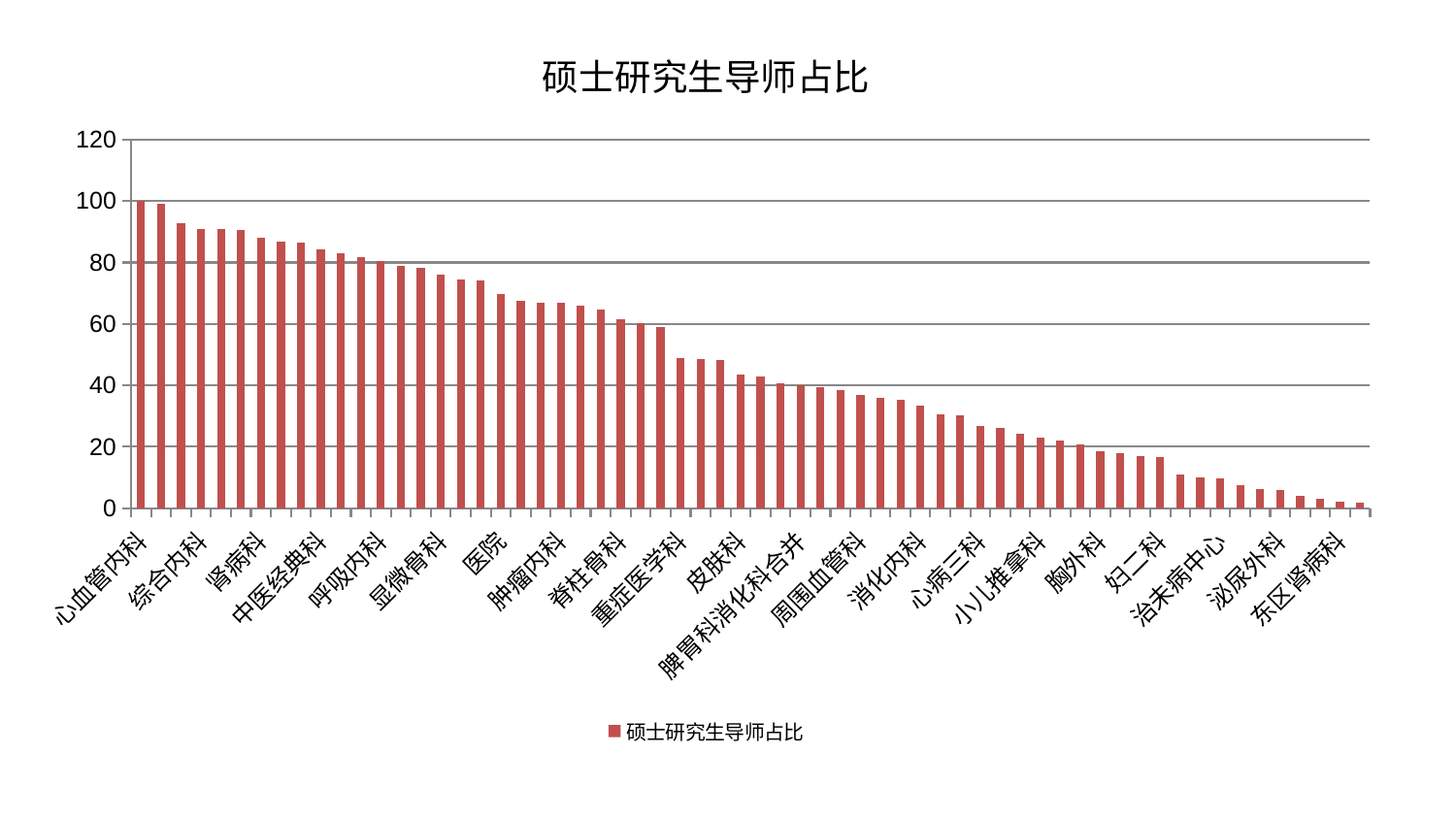

### Chart: 硕士研究生导师占比

| Category | 硕士研究生导师占比 |
|---|---|
| 心血管内科 | 100.0 |
| 血液科 | 99.17682303222924 |
| 美容皮肤科 | 92.83089542050573 |
| 综合内科 | 90.9507587709052 |
| 肝胆外科 | 90.84523197058707 |
| 脑病二科 | 90.67782902879439 |
| 肾病科 | 88.21584809314811 |
| 中医外治中心 | 86.81467023873081 |
| 关节骨科 | 86.5593770382418 |
| 中医经典科 | 84.16933839527032 |
| 创伤骨科 | 82.95922255545831 |
| 身心医学科 | 81.7121727336388 |
| 呼吸内科 | 80.6254368411017 |
| 乳腺甲状腺外科 | 78.84333560538617 |
| 肾脏内科 | 78.40360314753762 |
| 显微骨科 | 75.9720153566229 |
| 脑病三科 | 74.54868540522655 |
| 脑病一科 | 74.04806542628488 |
| 医院 | 69.80171487498536 |
| 肛肠科 | 67.67034046167488 |
| 心病四科 | 66.90638834820182 |
| 肿瘤内科 | 66.87727703789234 |
| 针灸科 | 66.05101180317008 |
| 老年医学科 | 64.71336850019938 |
| 脊柱骨科 | 61.618324296931966 |
| 产科 | 60.342245766921934 |
| 小儿骨科 | 59.00559237905523 |
| 重症医学科 | 48.75713119239029 |
| 心病一科 | 48.6864077451957 |
| 东区重症医学科 | 48.21682120346695 |
| 皮肤科 | 43.44491963304138 |
| 脾胃病科 | 42.92999154174227 |
| 心病二科 | 40.58786129525256 |
| 脾胃科消化科合并 | 39.98256256665398 |
| 骨科 | 39.57225930068859 |
| 口腔科 | 38.414245016376334 |
| 周围血管科 | 36.74494569155804 |
| 微创骨科 | 35.87599502878942 |
| 妇科 | 35.34190228543306 |
| 消化内科 | 33.3648650433924 |
| 推拿科 | 30.565437157455676 |
| 康复科 | 30.243620524881916 |
| 心病三科 | 26.90482770353304 |
| 神经外科 | 26.055599398477863 |
| 神经内科 | 24.347315921501522 |
| 小儿推拿科 | 22.875486895635923 |
| 眼科 | 22.05963002295097 |
| 男科 | 20.91554146546184 |
| 胸外科 | 18.63128526763993 |
| 普通外科 | 18.03975634030919 |
| 肝病科 | 16.948018554466792 |
| 妇二科 | 16.6733485532119 |
| 内分泌科 | 10.990778996841708 |
| 耳鼻喉科 | 10.073182845794237 |
| 治未病中心 | 9.569144347327917 |
| 儿科 | 7.503661452562804 |
| 风湿病科 | 6.2365350074916615 |
| 泌尿外科 | 5.821164032658598 |
| 西区重症医学科 | 3.9195323423315993 |
| 妇科妇二科合并 | 3.170140676930422 |
| 东区肾病科 | 2.1709669632903994 |
| 运动损伤骨科 | 1.8079951874818254 |
76